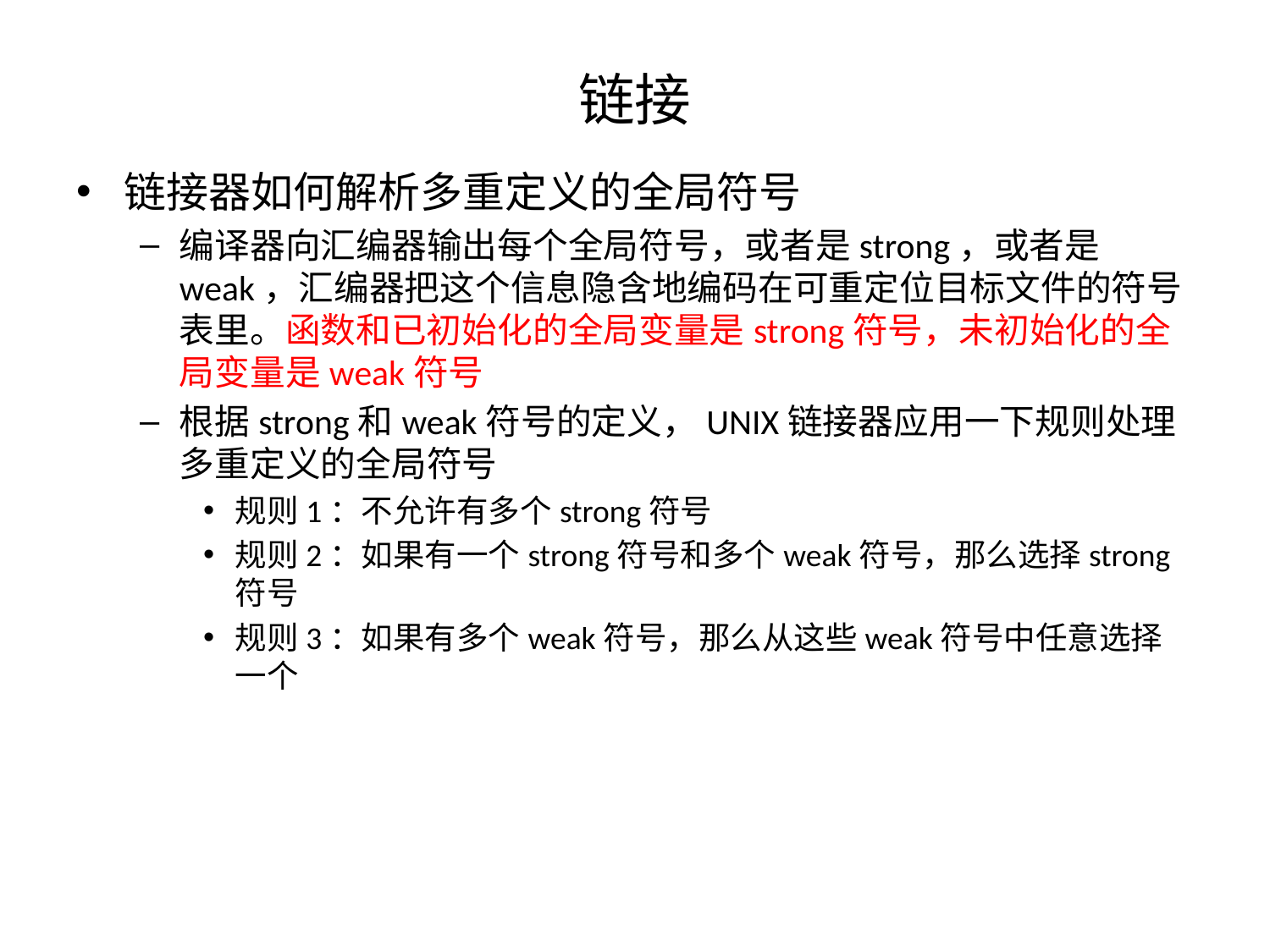

# 链接
链接器如何解析多重定义的全局符号
编译器向汇编器输出每个全局符号，或者是strong，或者是weak，汇编器把这个信息隐含地编码在可重定位目标文件的符号表里。函数和已初始化的全局变量是strong符号，未初始化的全局变量是weak符号
根据strong和weak符号的定义，UNIX链接器应用一下规则处理多重定义的全局符号
规则1：不允许有多个strong符号
规则2：如果有一个strong符号和多个weak符号，那么选择strong符号
规则3：如果有多个weak符号，那么从这些weak符号中任意选择一个